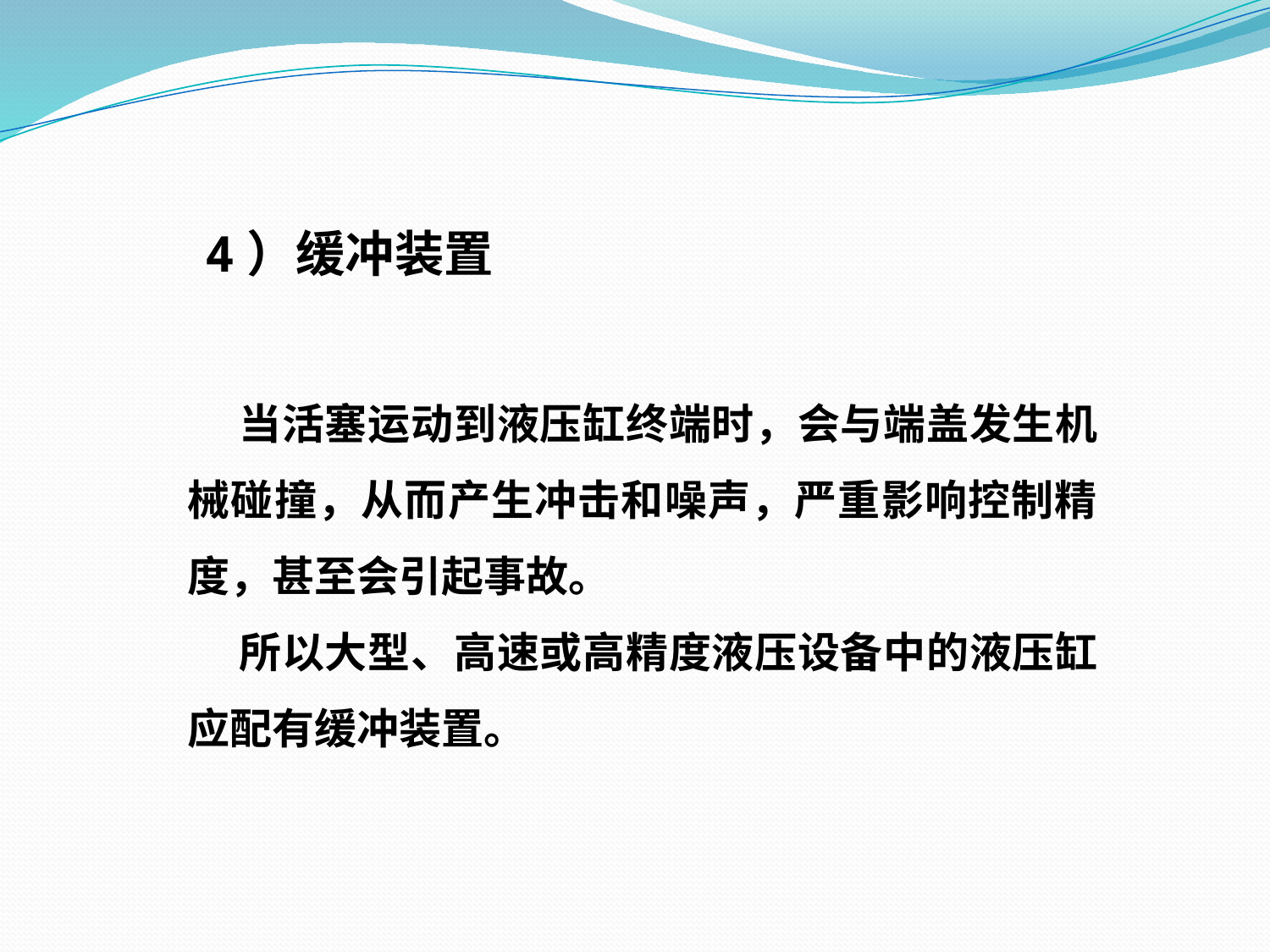

4）缓冲装置
    当活塞运动到液压缸终端时，会与端盖发生机械碰撞，从而产生冲击和噪声，严重影响控制精度，甚至会引起事故。
    所以大型、高速或高精度液压设备中的液压缸应配有缓冲装置。